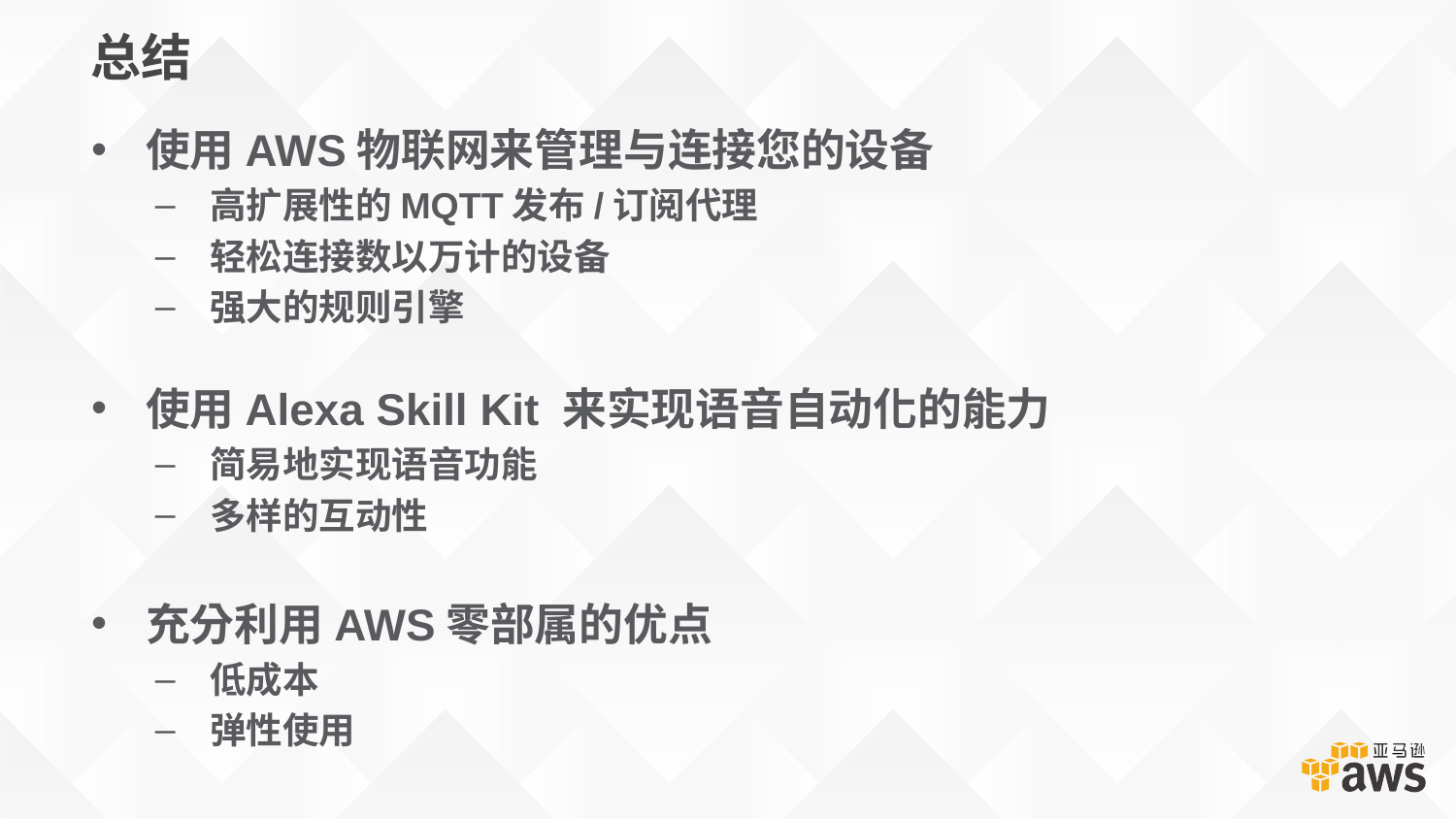

总结
使用AWS物联网来管理与连接您的设备
高扩展性的MQTT发布/订阅代理
轻松连接数以万计的设备
强大的规则引擎
使用Alexa Skill Kit 来实现语音自动化的能力
简易地实现语音功能
多样的互动性

充分利用AWS零部属的优点
低成本
弹性使用